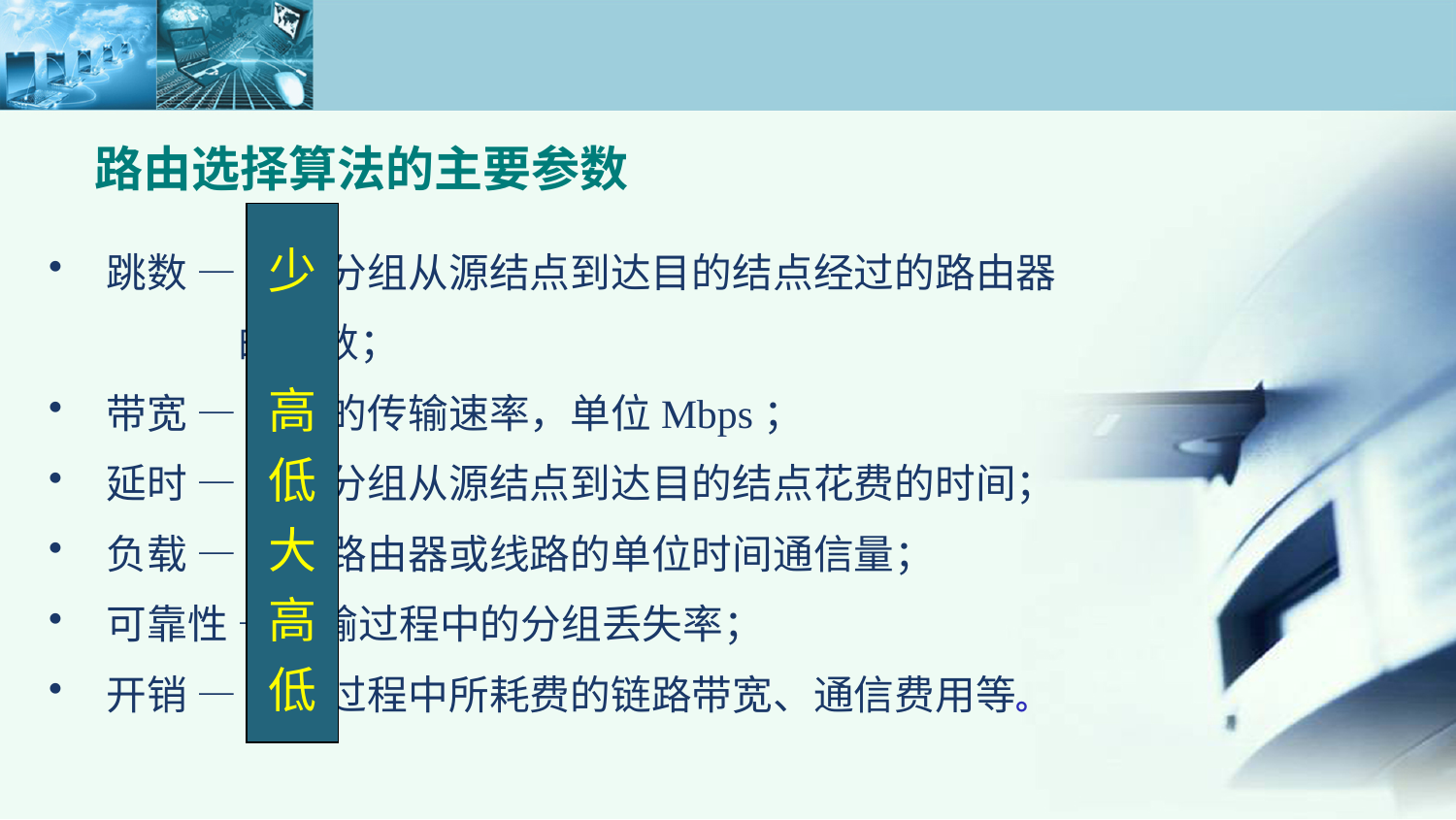

路由选择算法的主要参数
少

高
低
大
高
低
跳数 — 一个分组从源结点到达目的结点经过的路由器
                    的个数；
带宽 — 链路的传输速率，单位Mbps；
延时 — 一个分组从源结点到达目的结点花费的时间；
负载 — 通过路由器或线路的单位时间通信量；
可靠性 —传输过程中的分组丢失率；
开销 — 传输过程中所耗费的链路带宽、通信费用等。